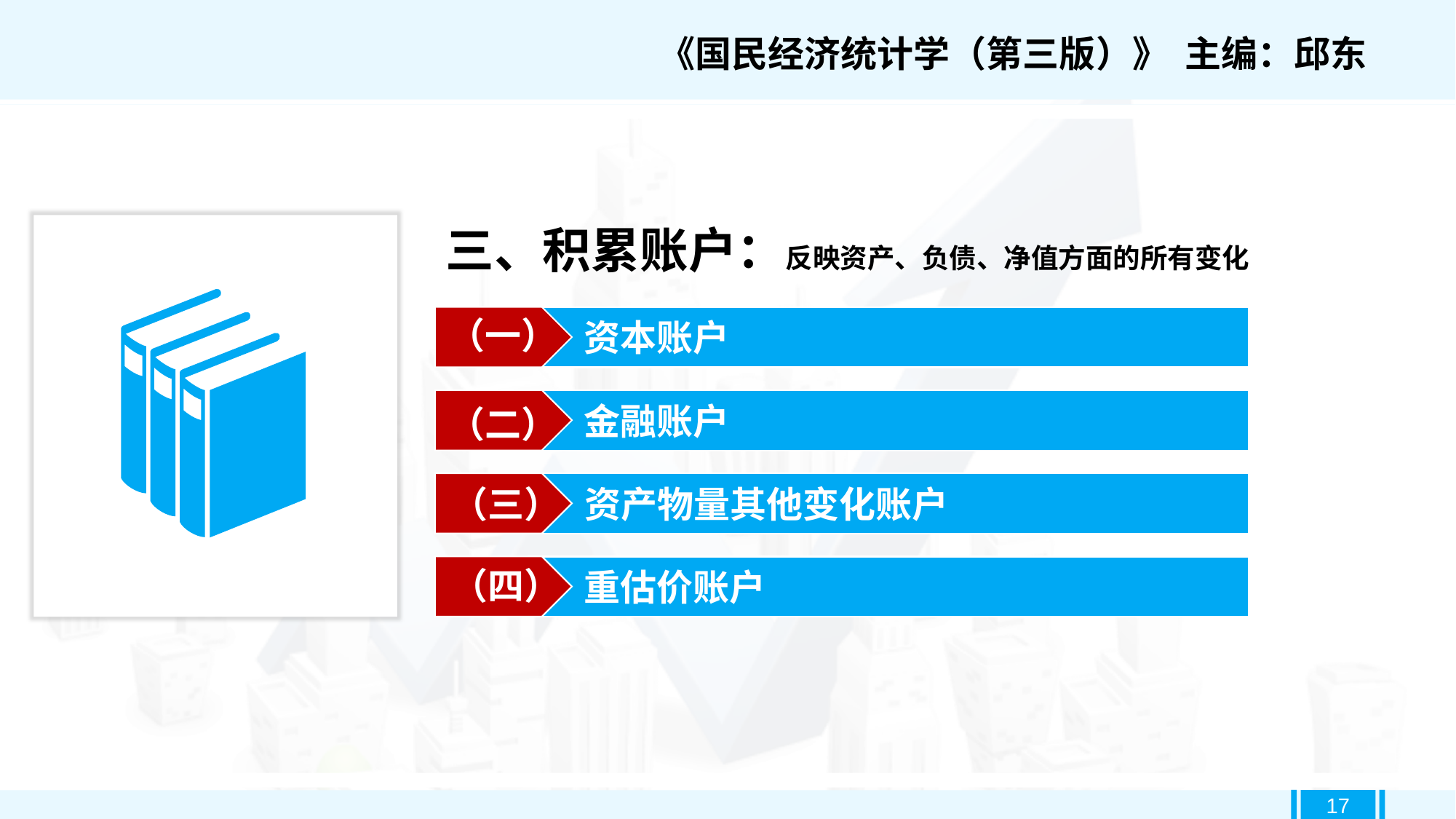

《国民经济统计学（第三版）》  主编：邱东
三、积累账户：反映资产、负债、净值方面的所有变化

（一）

资本账户

（二）

金融账户

（三）

资产物量其他变化账户

（四）

重估价账户

17